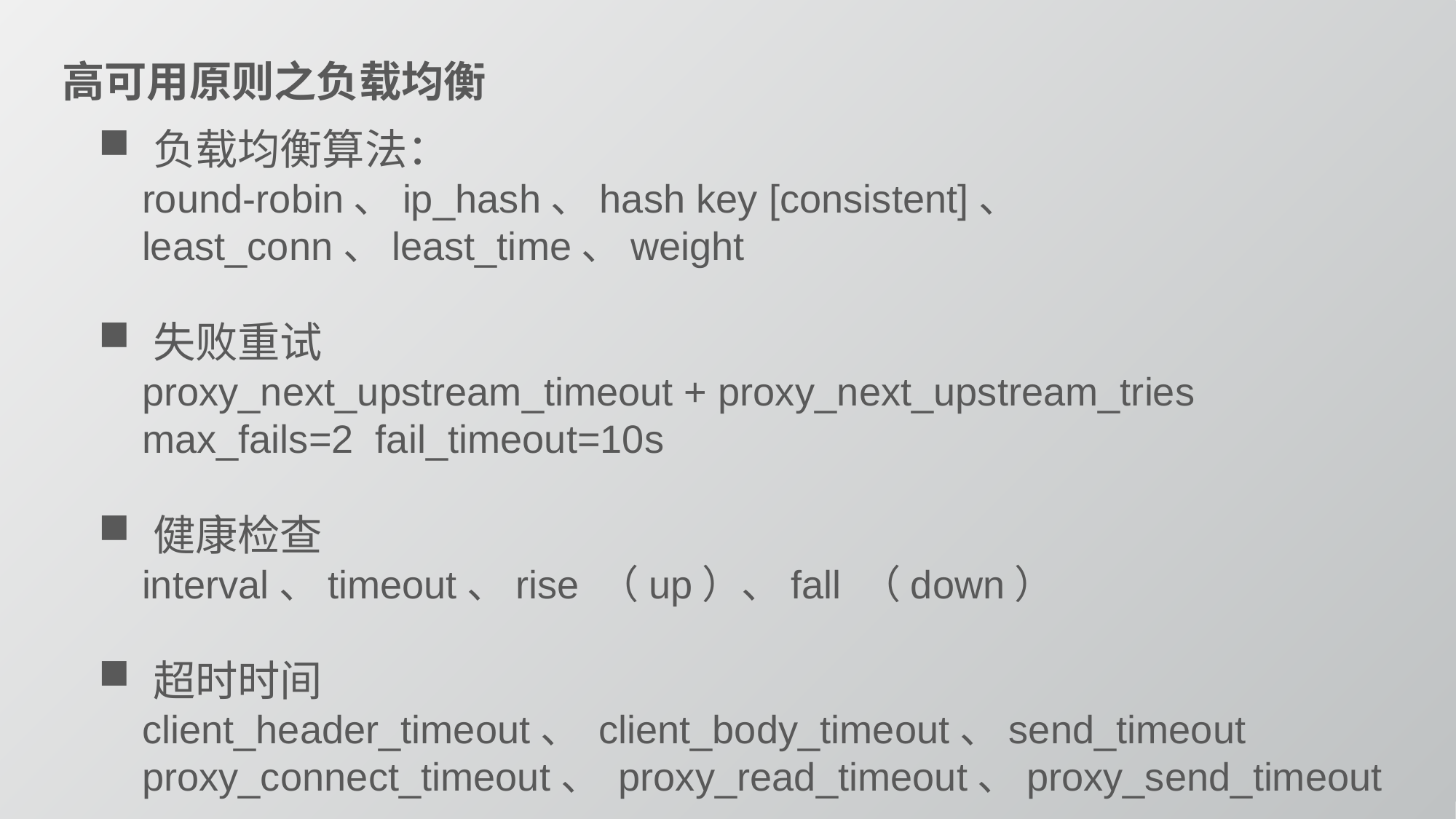

高可用原则之负载均衡
负载均衡算法：
    round-robin、ip_hash、hash key [consistent]、
    least_conn、least_time、weight

失败重试
    proxy_next_upstream_timeout + proxy_next_upstream_tries
    max_fails=2  fail_timeout=10s

健康检查
    interval、timeout、rise （up）、fall （down）

超时时间
    client_header_timeout、 client_body_timeout、send_timeout
    proxy_connect_timeout、 proxy_read_timeout、proxy_send_timeout